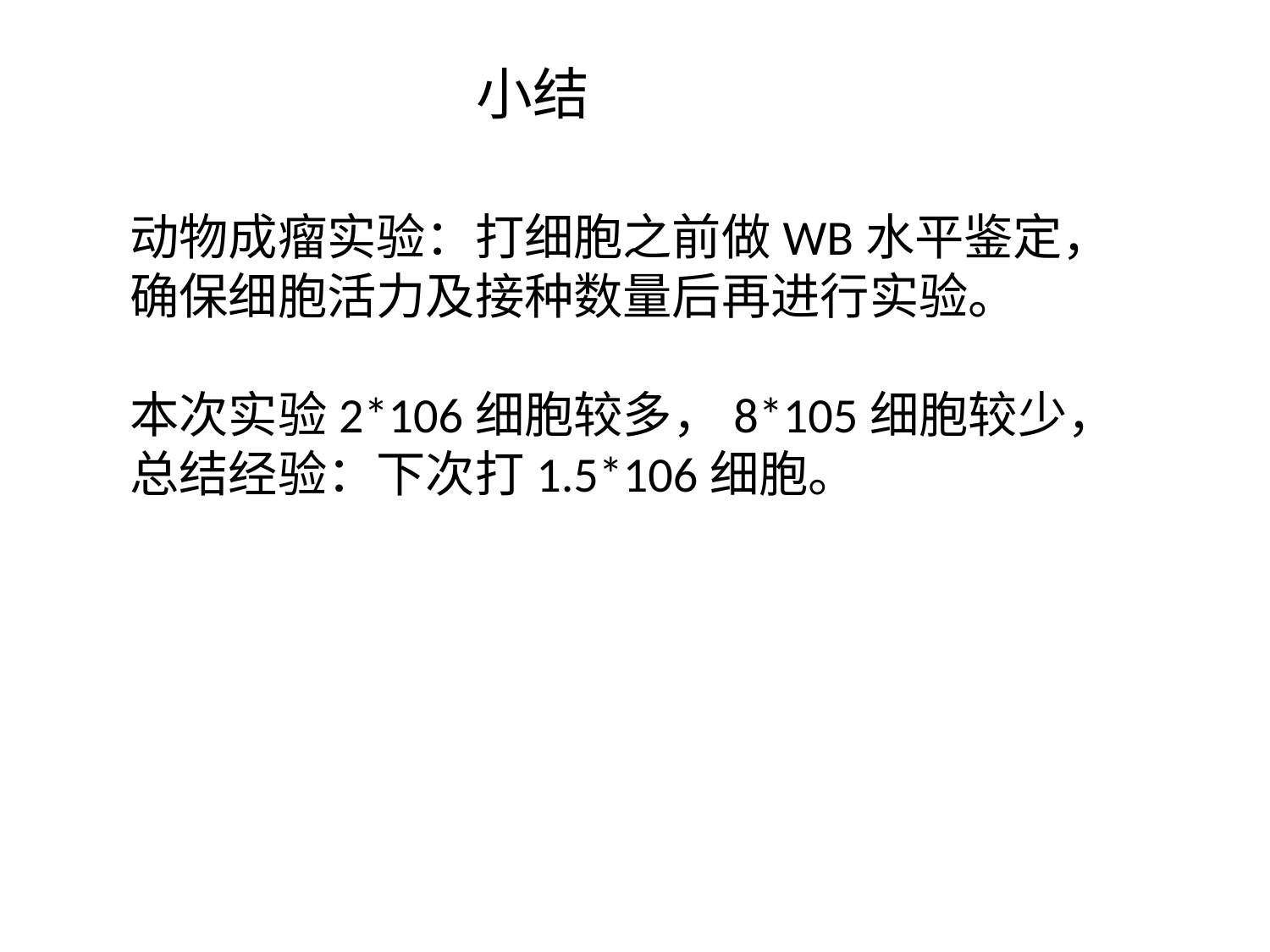

小结
动物成瘤实验：打细胞之前做WB水平鉴定，确保细胞活力及接种数量后再进行实验。

本次实验2*106细胞较多，8*105细胞较少，总结经验：下次打1.5*106细胞。